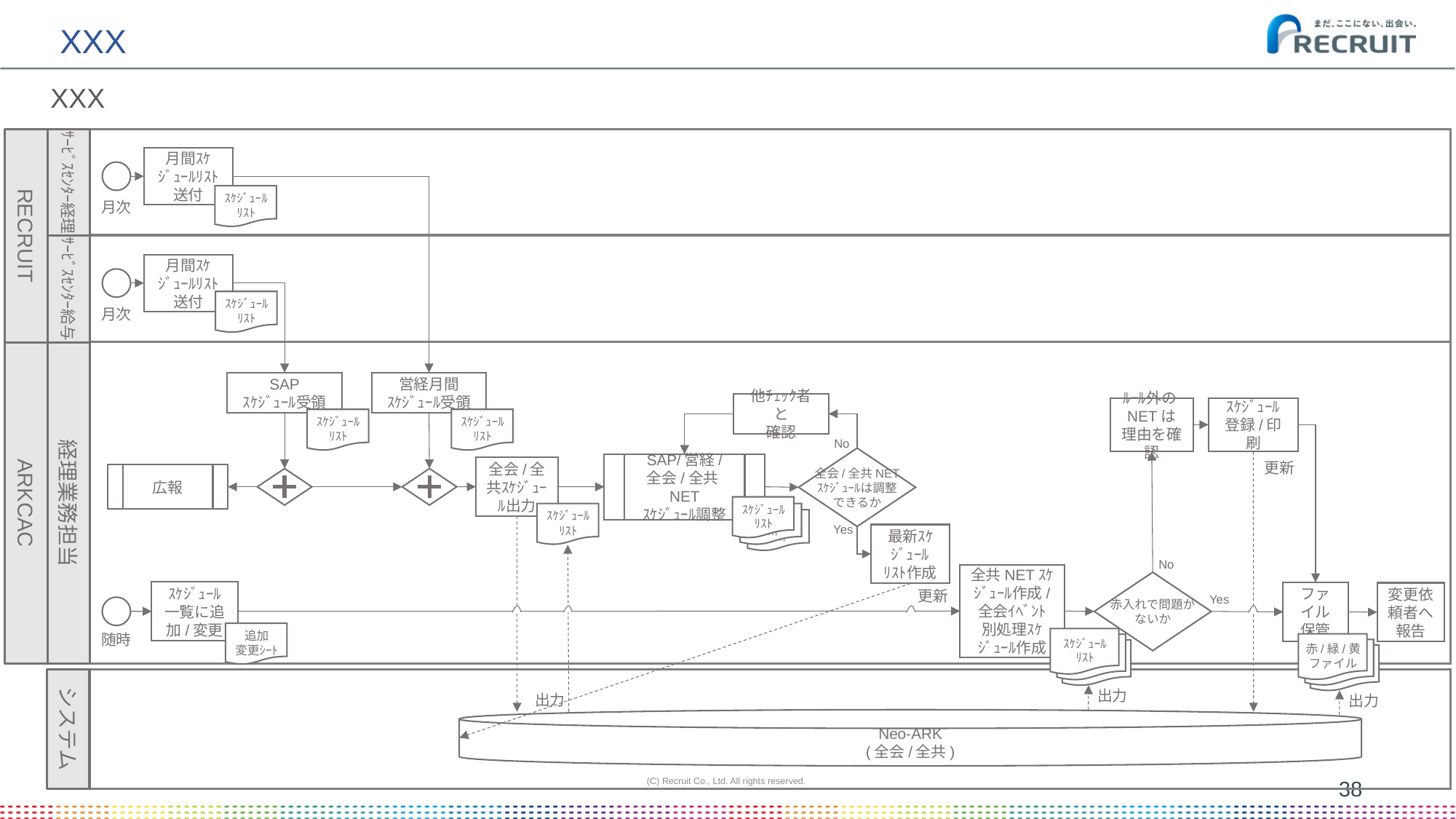

# XXX
XXX

RECRUIT
ｻｰﾋﾞｽｾﾝﾀｰ経理
月間ｽｹｼﾞｭｰﾙﾘｽﾄ
送付

ｽｹｼﾞｭｰﾙﾘｽﾄ
月次

ｻｰﾋﾞｽｾﾝﾀｰ給与
月間ｽｹｼﾞｭｰﾙﾘｽﾄ
送付

ｽｹｼﾞｭｰﾙﾘｽﾄ
月次

ARKCAC
経理業務担当
SAP
ｽｹｼﾞｭｰﾙ受領
営経月間
ｽｹｼﾞｭｰﾙ受領
他ﾁｪｯｸ者と
確認
ｽｹｼﾞｭｰﾙ
登録/印刷
ﾙｰﾙ外のNETは理由を確認

ｽｹｼﾞｭｰﾙﾘｽﾄ

ｽｹｼﾞｭｰﾙﾘｽﾄ
No

全会/全共NET
ｽｹｼﾞｭｰﾙは調整
できるか
更新
SAP/営経/
全会/全共NET
ｽｹｼﾞｭｰﾙ調整
全会/全共ｽｹｼﾞｭｰﾙ出力
広報

ｽｹｼﾞｭｰﾙﾘｽﾄ

ｽｹｼﾞｭｰﾙﾘｽﾄ

ｽｹｼﾞｭｰﾙﾘｽﾄ

ｽｹｼﾞｭｰﾙﾘｽﾄ
Yes
最新ｽｹｼﾞｭｰﾙ
ﾘｽﾄ作成
No
全共NETｽｹｼﾞｭｰﾙ作成/
全会ｲﾍﾞﾝﾄ別処理ｽｹｼﾞｭｰﾙ作成

赤入れで問題が
ないか
更新
ｽｹｼﾞｭｰﾙ一覧に追加/変更
ファイル保管
変更依頼者へ
報告
Yes

追加
変更ｼｰﾄ
随時

ｽｹｼﾞｭｰﾙ
ﾘｽﾄ

XXX

XXX

赤/緑/黄ファイル

XXX

XXX
システム

出力
出力
出力
Neo-ARK
(全会/全共)
(C) Recruit Co., Ltd. All rights reserved.